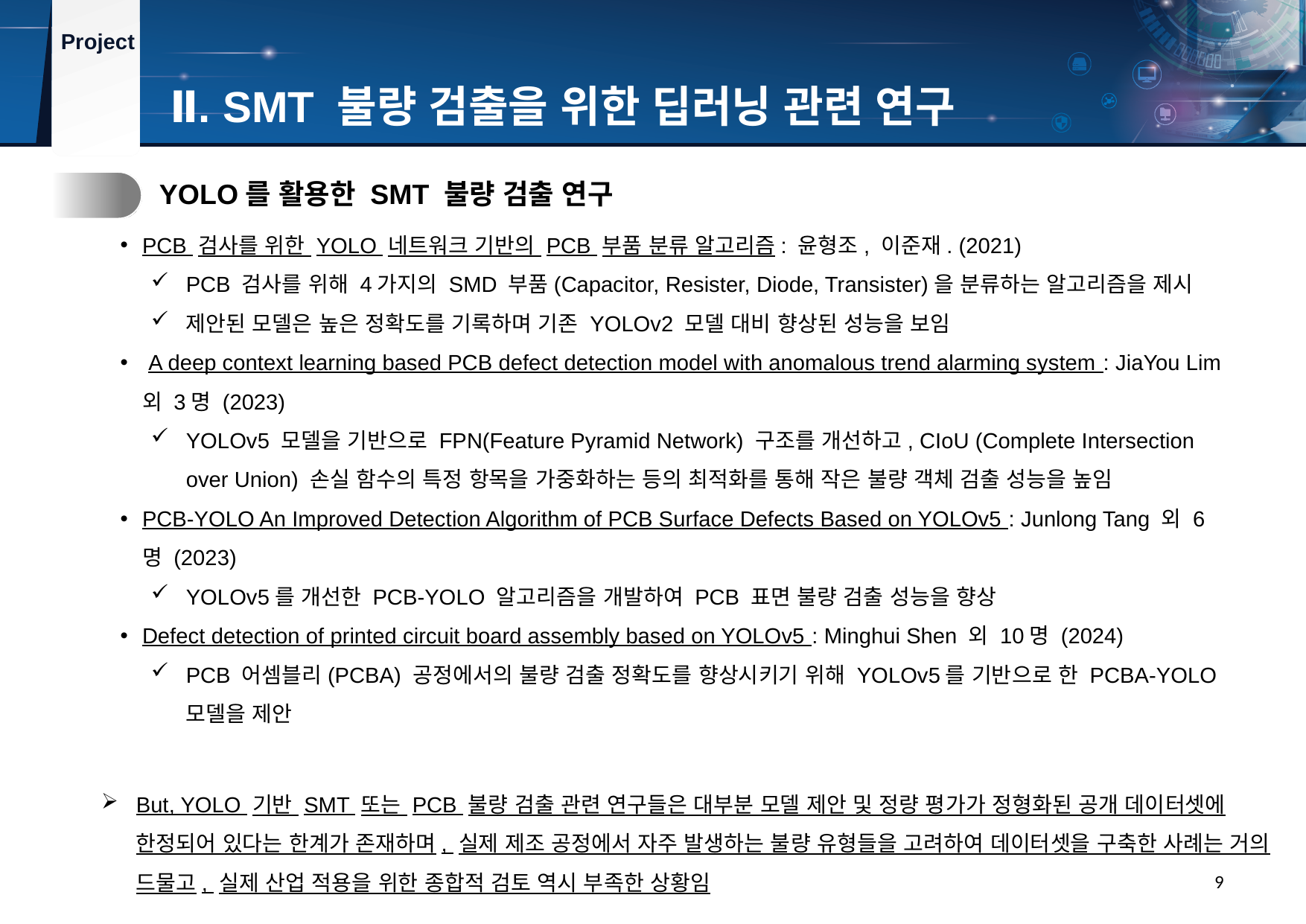

Ⅱ. SMT 불량 검출을 위한 딥러닝 관련 연구

2.
YOLO를 활용한 SMT 불량 검출 연구
PCB 검사를 위한 YOLO 네트워크 기반의 PCB 부품 분류 알고리즘: 윤형조, 이준재. (2021)
PCB 검사를 위해 4가지의 SMD 부품(Capacitor, Resister, Diode, Transister)을 분류하는 알고리즘을 제시
제안된 모델은 높은 정확도를 기록하며 기존 YOLOv2 모델 대비 향상된 성능을 보임
 A deep context learning based PCB defect detection model with anomalous trend alarming system : JiaYou Lim 외 3명 (2023)
YOLOv5 모델을 기반으로 FPN(Feature Pyramid Network) 구조를 개선하고, CIoU (Complete Intersection over Union) 손실 함수의 특정 항목을 가중화하는 등의 최적화를 통해 작은 불량 객체 검출 성능을 높임
PCB-YOLO An Improved Detection Algorithm of PCB Surface Defects Based on YOLOv5 : Junlong Tang 외 6명 (2023)
YOLOv5를 개선한 PCB-YOLO 알고리즘을 개발하여 PCB 표면 불량 검출 성능을 향상
Defect detection of printed circuit board assembly based on YOLOv5 : Minghui Shen 외 10명 (2024)
PCB 어셈블리(PCBA) 공정에서의 불량 검출 정확도를 향상시키기 위해 YOLOv5를 기반으로 한 PCBA-YOLO 모델을 제안
But, YOLO 기반 SMT 또는 PCB 불량 검출 관련 연구들은 대부분 모델 제안 및 정량 평가가 정형화된 공개 데이터셋에 한정되어 있다는 한계가 존재하며, 실제 제조 공정에서 자주 발생하는 불량 유형들을 고려하여 데이터셋을 구축한 사례는 거의 드물고, 실제 산업 적용을 위한 종합적 검토 역시 부족한 상황임
9